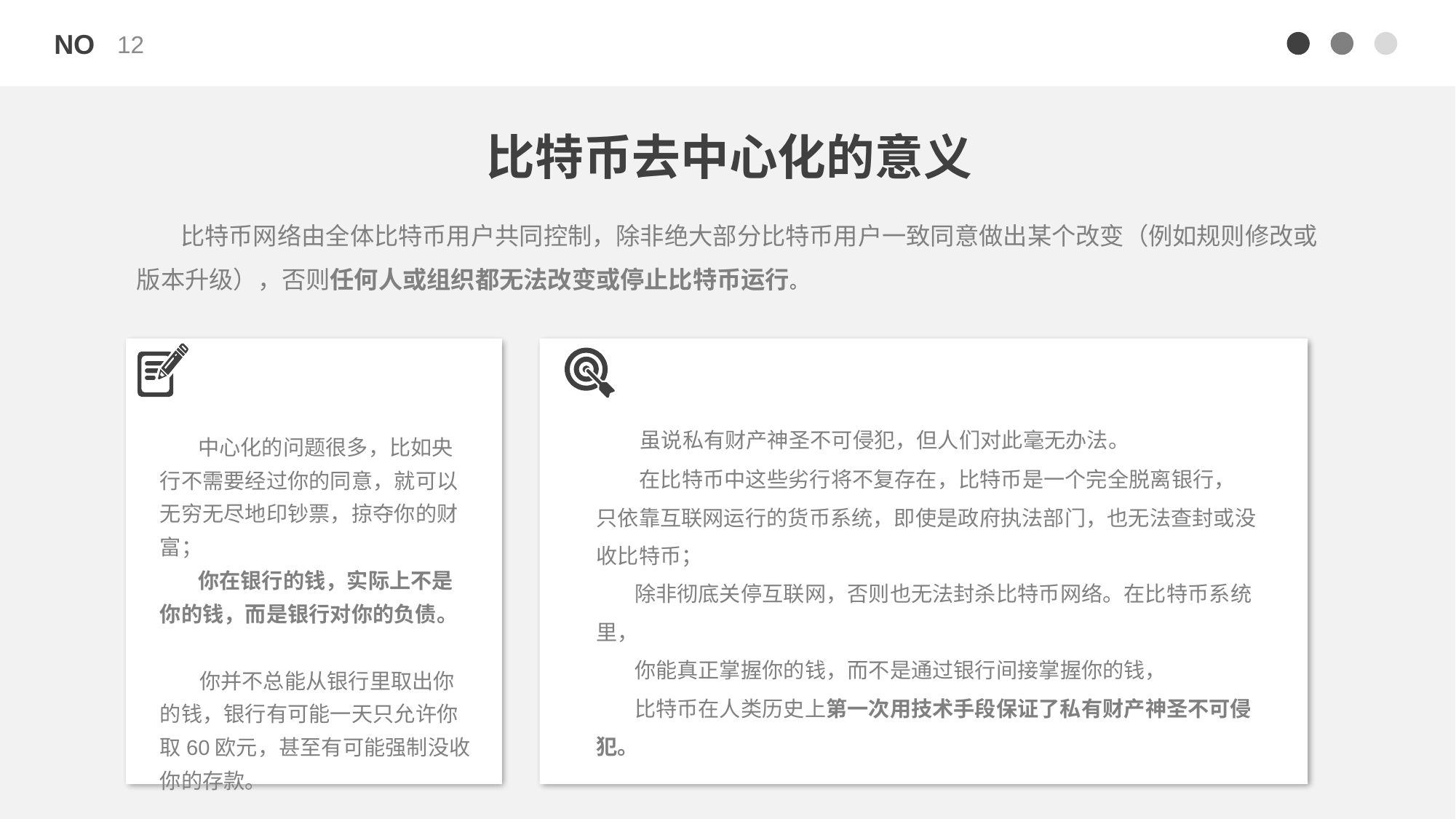

12
比特币去中心化的意义
       比特币网络由全体比特币用户共同控制，除非绝大部分比特币用户一致同意做出某个改变（例如规则修改或版本升级），否则任何人或组织都无法改变或停止比特币运行。

       中心化的问题很多，比如央行不需要经过你的同意，就可以无穷无尽地印钞票，掠夺你的财富；
       你在银行的钱，实际上不是你的钱，而是银行对你的负债。
       你并不总能从银行里取出你的钱，银行有可能一天只允许你取60欧元，甚至有可能强制没收你的存款。

      虽说私有财产神圣不可侵犯，但人们对此毫无办法。
        在比特币中这些劣行将不复存在，比特币是一个完全脱离银行，只依靠互联网运行的货币系统，即使是政府执法部门，也无法查封或没收比特币；
       除非彻底关停互联网，否则也无法封杀比特币网络。在比特币系统里，
       你能真正掌握你的钱，而不是通过银行间接掌握你的钱，
       比特币在人类历史上第一次用技术手段保证了私有财产神圣不可侵犯。